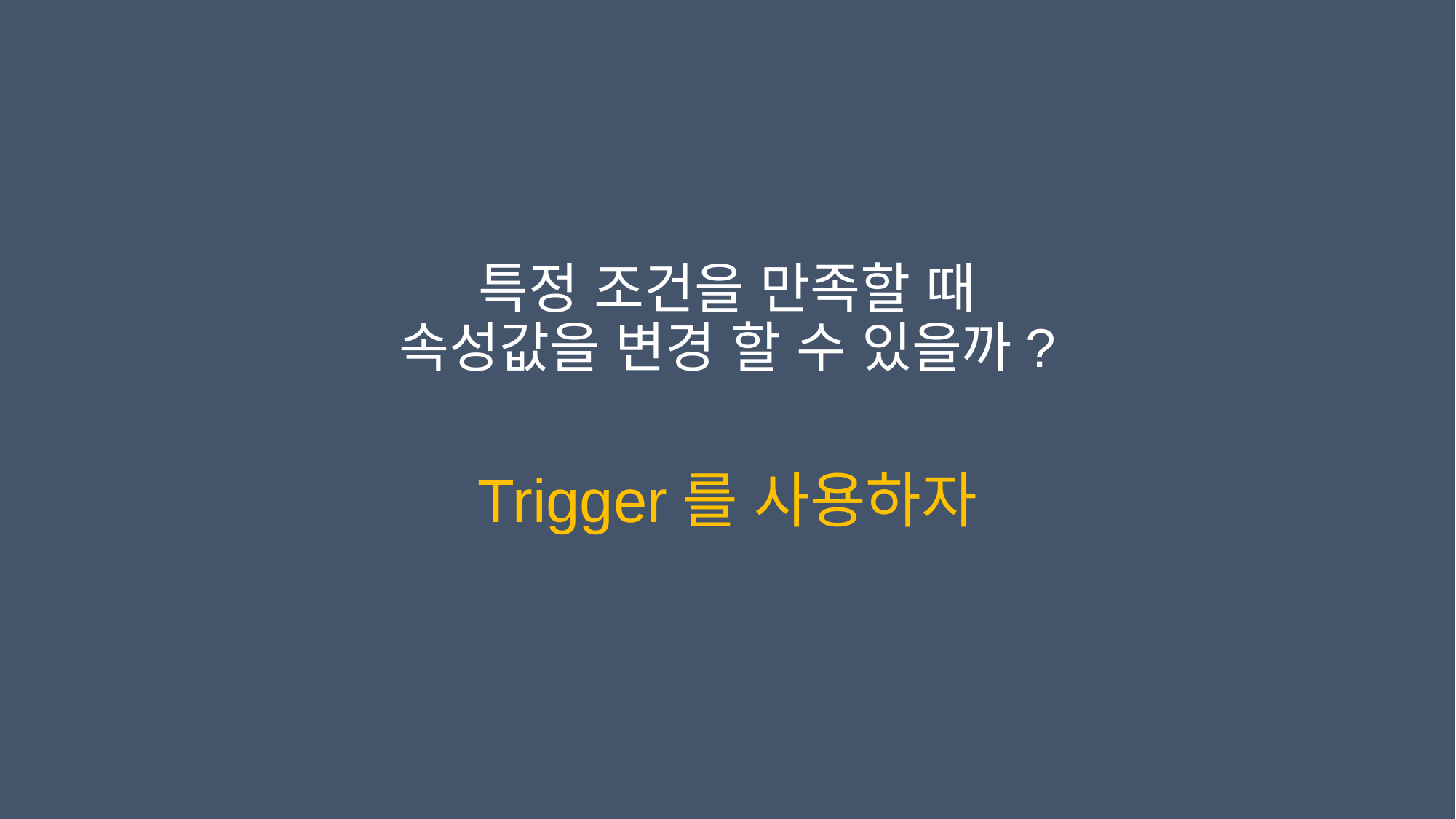

특정 조건을 만족할 때
속성값을 변경 할 수 있을까?
Trigger를 사용하자